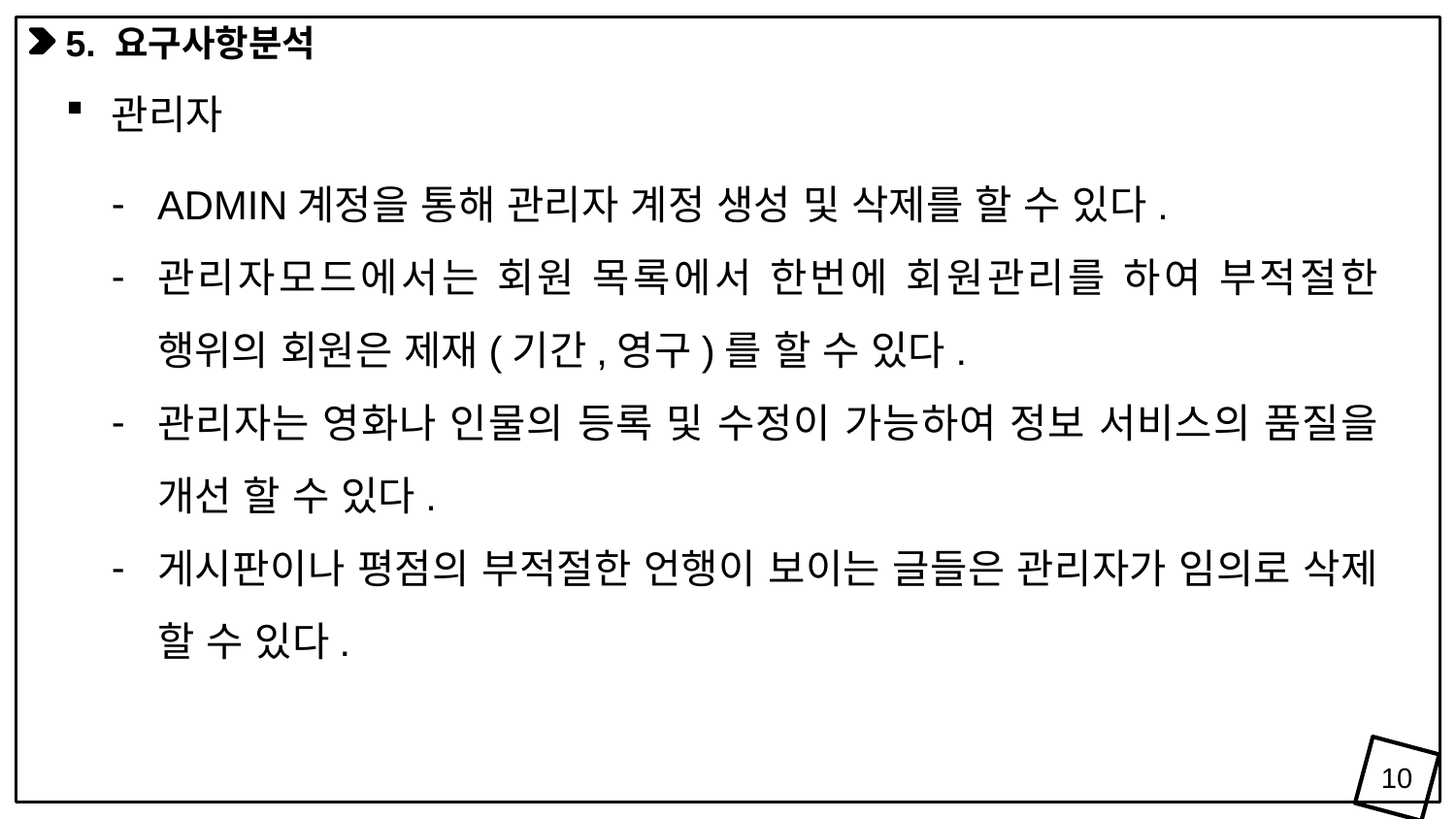

5. 요구사항분석

관리자
ADMIN계정을 통해 관리자 계정 생성 및 삭제를 할 수 있다.
관리자모드에서는 회원 목록에서 한번에 회원관리를 하여 부적절한 행위의 회원은 제재(기간,영구)를 할 수 있다.
관리자는 영화나 인물의 등록 및 수정이 가능하여 정보 서비스의 품질을 개선 할 수 있다.
게시판이나 평점의 부적절한 언행이 보이는 글들은 관리자가 임의로 삭제 할 수 있다.

10